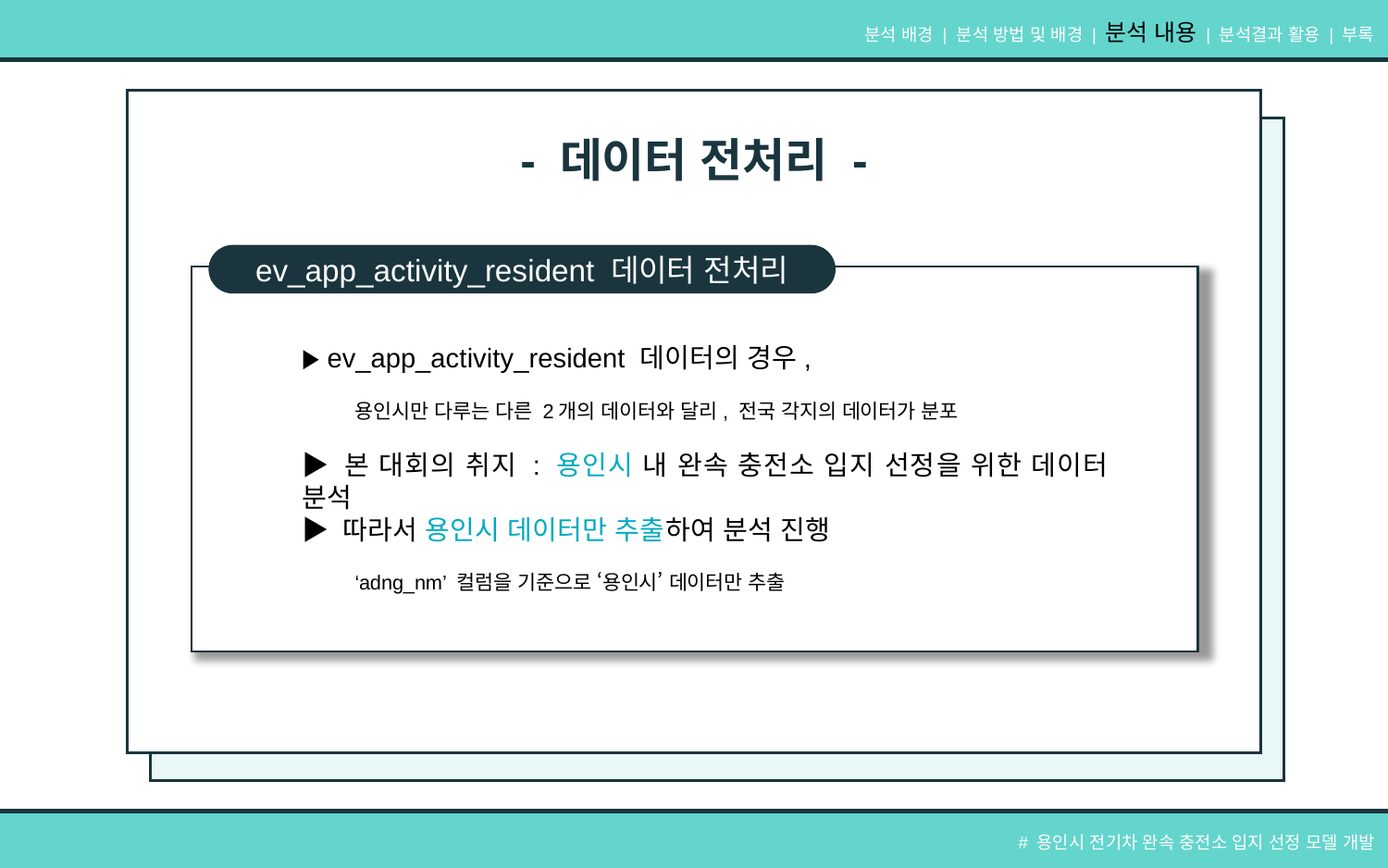

분석 배경 | 분석 방법 및 배경 | 분석 내용 | 분석결과 활용 | 부록

- 데이터 전처리 -

ev_app_activity_resident 데이터 전처리

▶ ev_app_activity_resident 데이터의 경우,
용인시만 다루는 다른 2개의 데이터와 달리, 전국 각지의 데이터가 분포
▶ 본 대회의 취지 : 용인시 내 완속 충전소 입지 선정을 위한 데이터 분석
▶ 따라서 용인시 데이터만 추출하여 분석 진행
‘adng_nm’ 컬럼을 기준으로 ‘용인시’ 데이터만 추출

# 용인시 전기차 완속 충전소 입지 선정 모델 개발